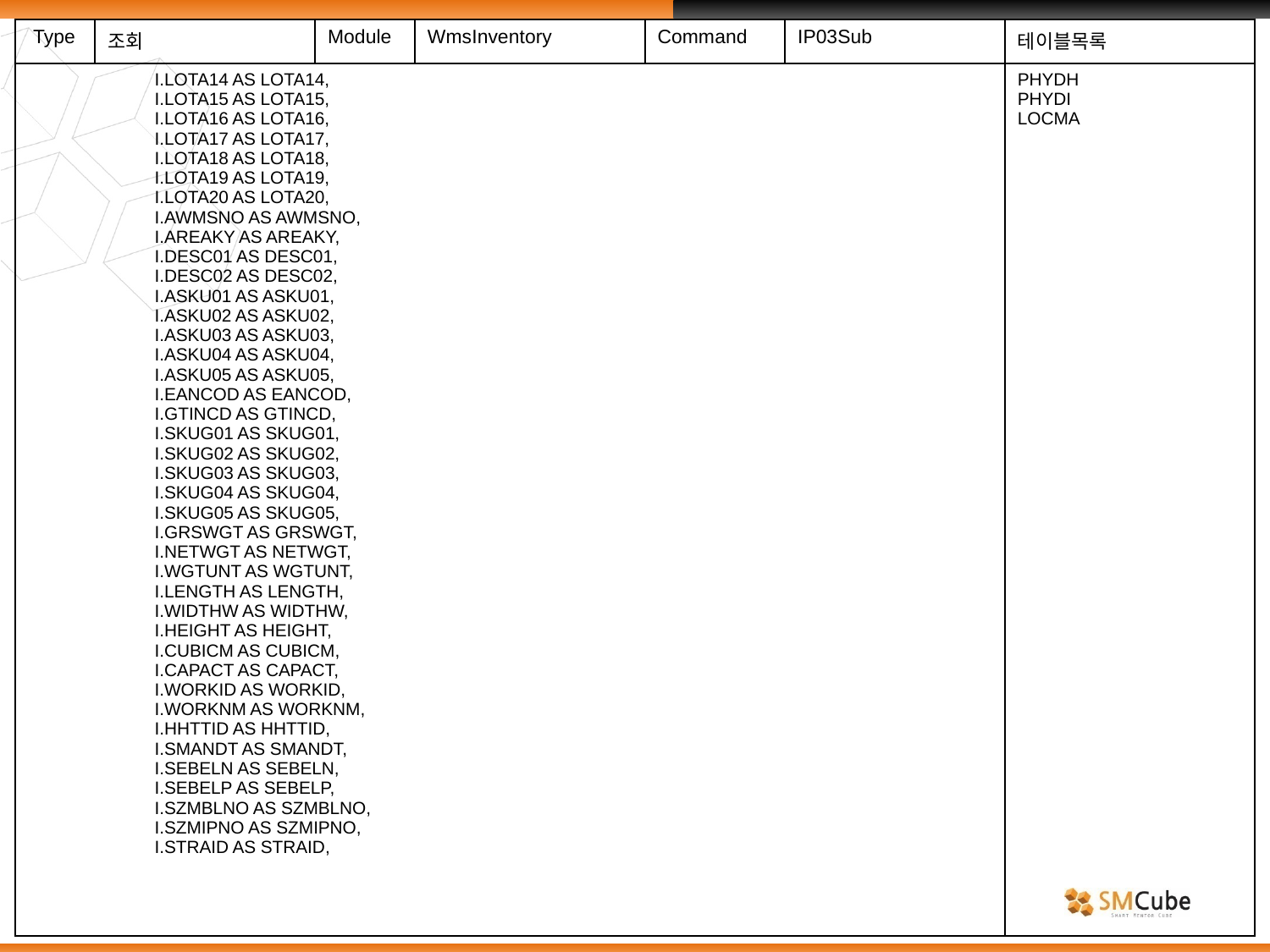

| Type | 조회 | Module | WmsInventory | Command | IP03Sub | 테이블목록 |
| --- | --- | --- | --- | --- | --- | --- |
| I.LOTA14 AS LOTA14, I.LOTA15 AS LOTA15, I.LOTA16 AS LOTA16, I.LOTA17 AS LOTA17, I.LOTA18 AS LOTA18, I.LOTA19 AS LOTA19, I.LOTA20 AS LOTA20, I.AWMSNO AS AWMSNO, I.AREAKY AS AREAKY, I.DESC01 AS DESC01, I.DESC02 AS DESC02, I.ASKU01 AS ASKU01, I.ASKU02 AS ASKU02, I.ASKU03 AS ASKU03, I.ASKU04 AS ASKU04, I.ASKU05 AS ASKU05, I.EANCOD AS EANCOD, I.GTINCD AS GTINCD, I.SKUG01 AS SKUG01, I.SKUG02 AS SKUG02, I.SKUG03 AS SKUG03, I.SKUG04 AS SKUG04, I.SKUG05 AS SKUG05, I.GRSWGT AS GRSWGT, I.NETWGT AS NETWGT, I.WGTUNT AS WGTUNT, I.LENGTH AS LENGTH, I.WIDTHW AS WIDTHW, I.HEIGHT AS HEIGHT, I.CUBICM AS CUBICM, I.CAPACT AS CAPACT, I.WORKID AS WORKID, I.WORKNM AS WORKNM, I.HHTTID AS HHTTID, I.SMANDT AS SMANDT, I.SEBELN AS SEBELN, I.SEBELP AS SEBELP, I.SZMBLNO AS SZMBLNO, I.SZMIPNO AS SZMIPNO, I.STRAID AS STRAID, |  |  |  |  |  | PHYDH PHYDI LOCMA |